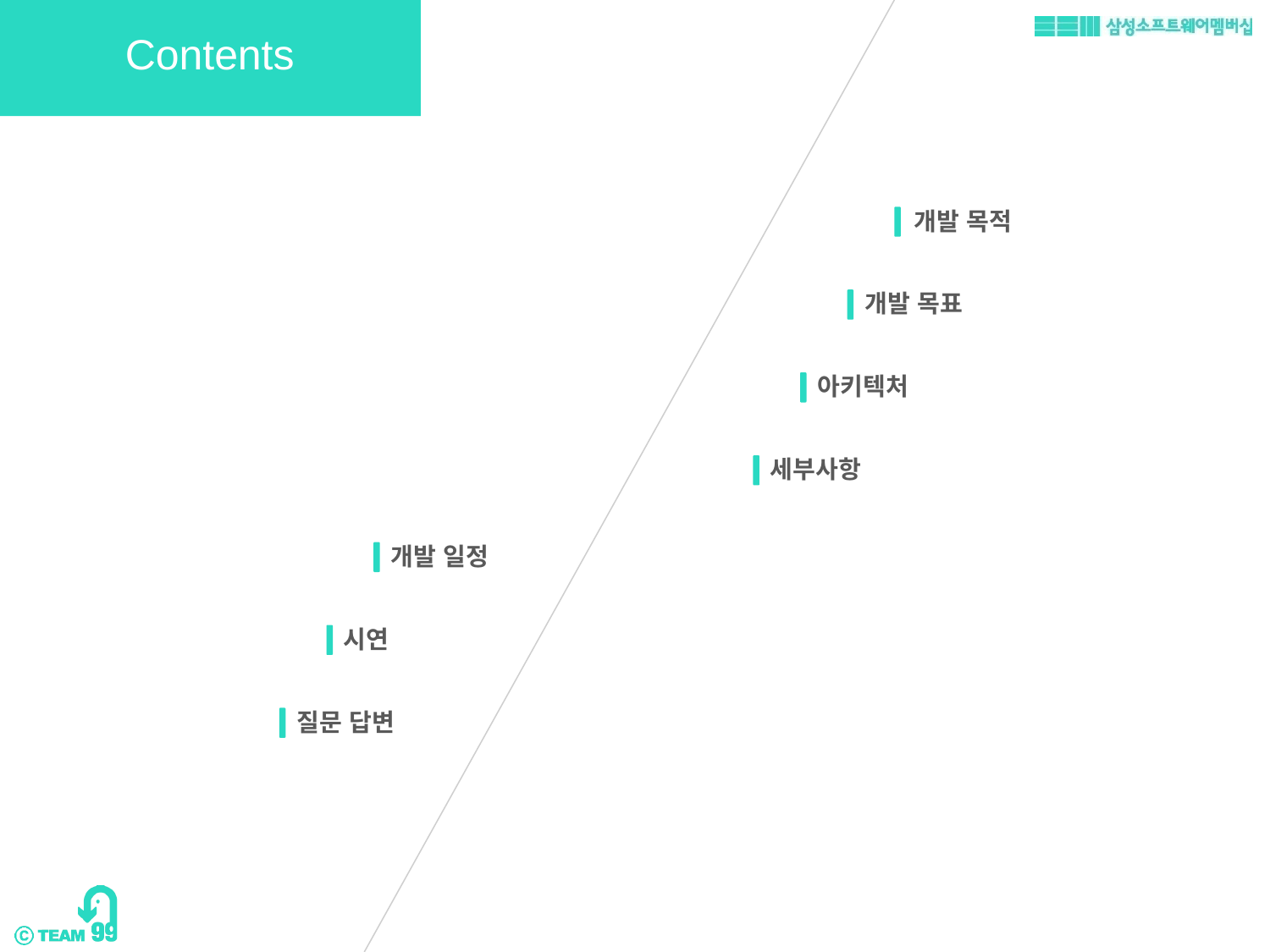

Contents
개발 목적

개발 목표

아키텍처

세부사항

개발 일정

시연

질문 답변